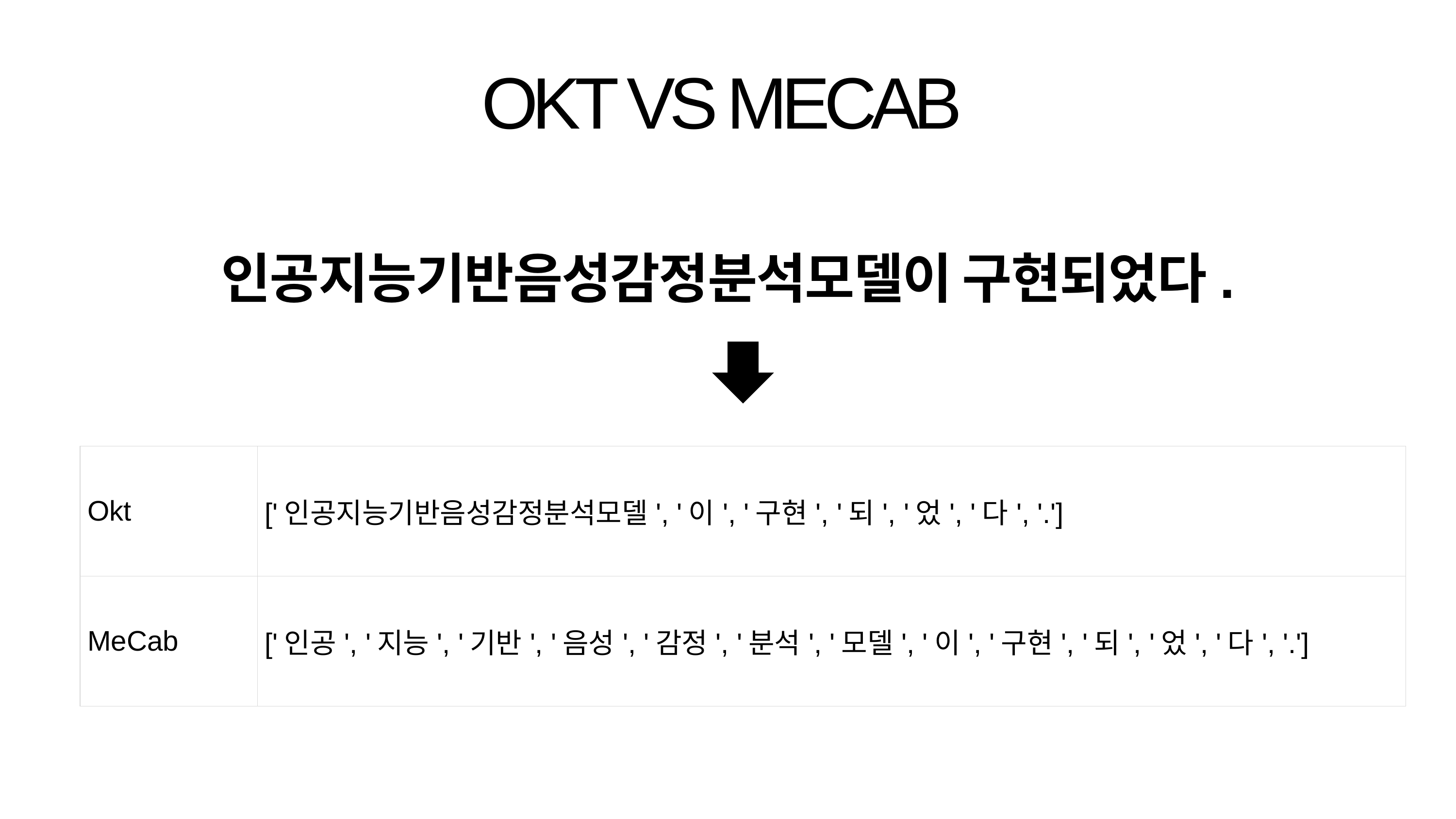

OKT VS MECAB
인공지능기반음성감정분석모델이 구현되었다.

| Okt | ['인공지능기반음성감정분석모델', '이', '구현', '되', '었', '다', '.'] |
| --- | --- |
| MeCab | ['인공', '지능', '기반', '음성', '감정', '분석', '모델', '이', '구현', '되', '었', '다', '.'] |